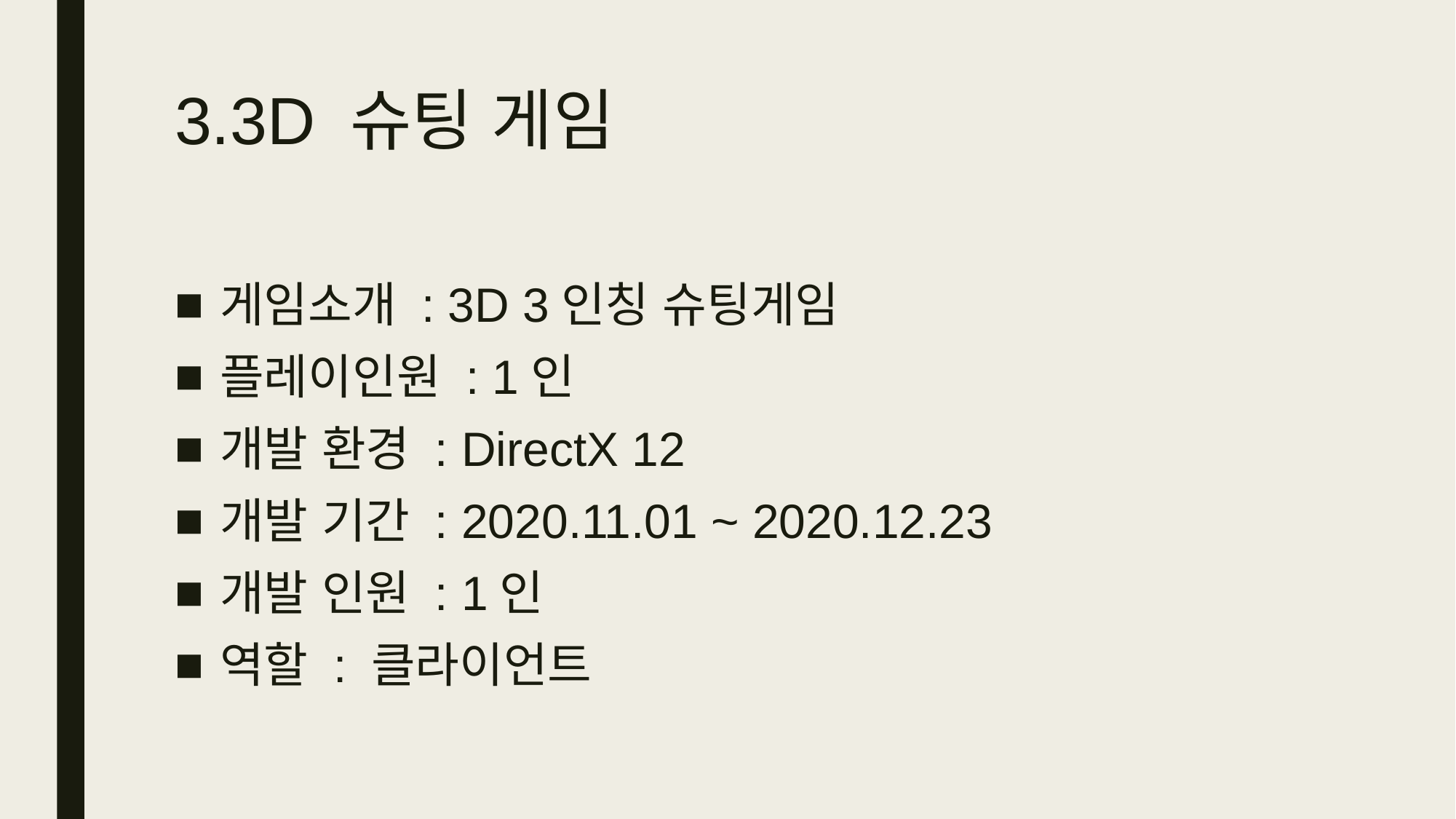

# 3.3D 슈팅 게임
게임소개 : 3D 3인칭 슈팅게임
플레이인원 : 1인
개발 환경 : DirectX 12
개발 기간 : 2020.11.01 ~ 2020.12.23
개발 인원 : 1인
역할 : 클라이언트